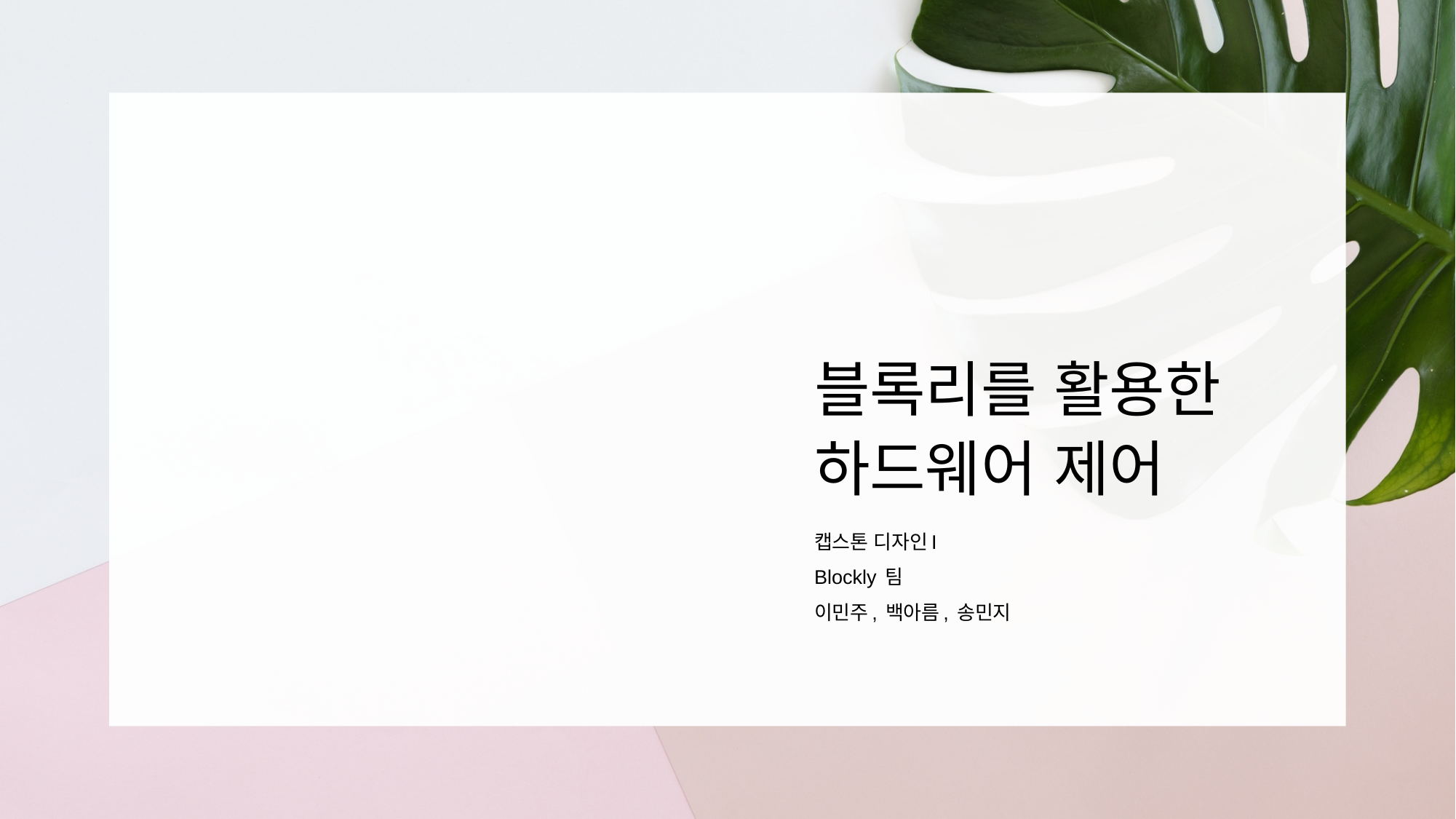

# 블록리를 활용한 하드웨어 제어
캡스톤 디자인I
Blockly 팀
이민주, 백아름, 송민지